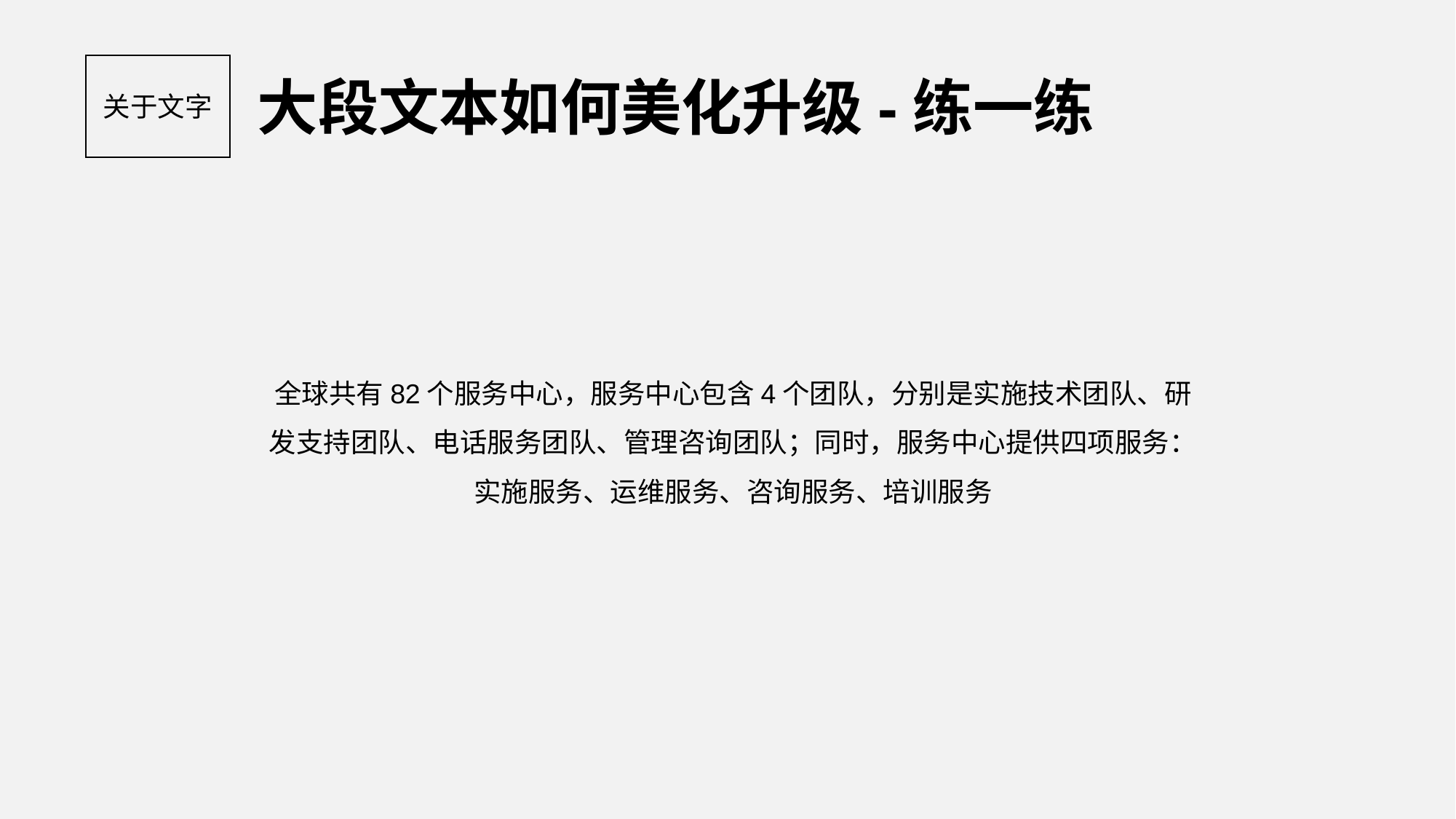

#

大段文本如何美化升级-练一练
关于文字

全球共有82个服务中心，服务中心包含4个团队，分别是实施技术团队、研发支持团队、电话服务团队、管理咨询团队；同时，服务中心提供四项服务：实施服务、运维服务、咨询服务、培训服务